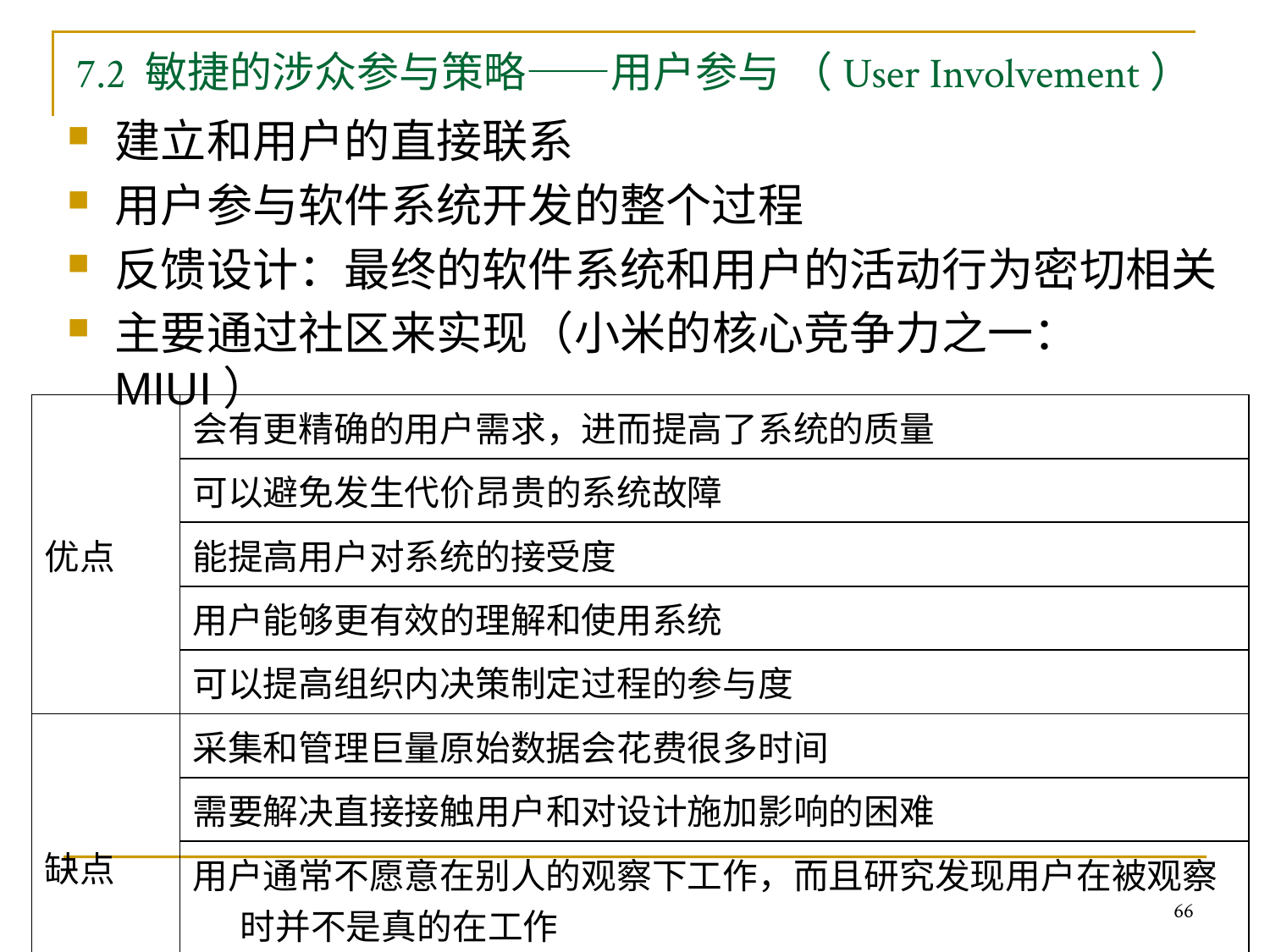

# 7.2 敏捷的涉众参与策略——用户参与 （User Involvement）
建立和用户的直接联系
用户参与软件系统开发的整个过程
反馈设计：最终的软件系统和用户的活动行为密切相关
主要通过社区来实现（小米的核心竞争力之一：MIUI）
| 优点 | 会有更精确的用户需求，进而提高了系统的质量 |
| --- | --- |
|  | 可以避免发生代价昂贵的系统故障 |
|  | 能提高用户对系统的接受度 |
|  | 用户能够更有效的理解和使用系统 |
|  | 可以提高组织内决策制定过程的参与度 |
| 缺点 | 采集和管理巨量原始数据会花费很多时间 |
|  | 需要解决直接接触用户和对设计施加影响的困难 |
|  | 用户通常不愿意在别人的观察下工作，而且研究发现用户在被观察时并不是真的在工作 |
|  | 难以安排对用户工作过程的观察 |
66